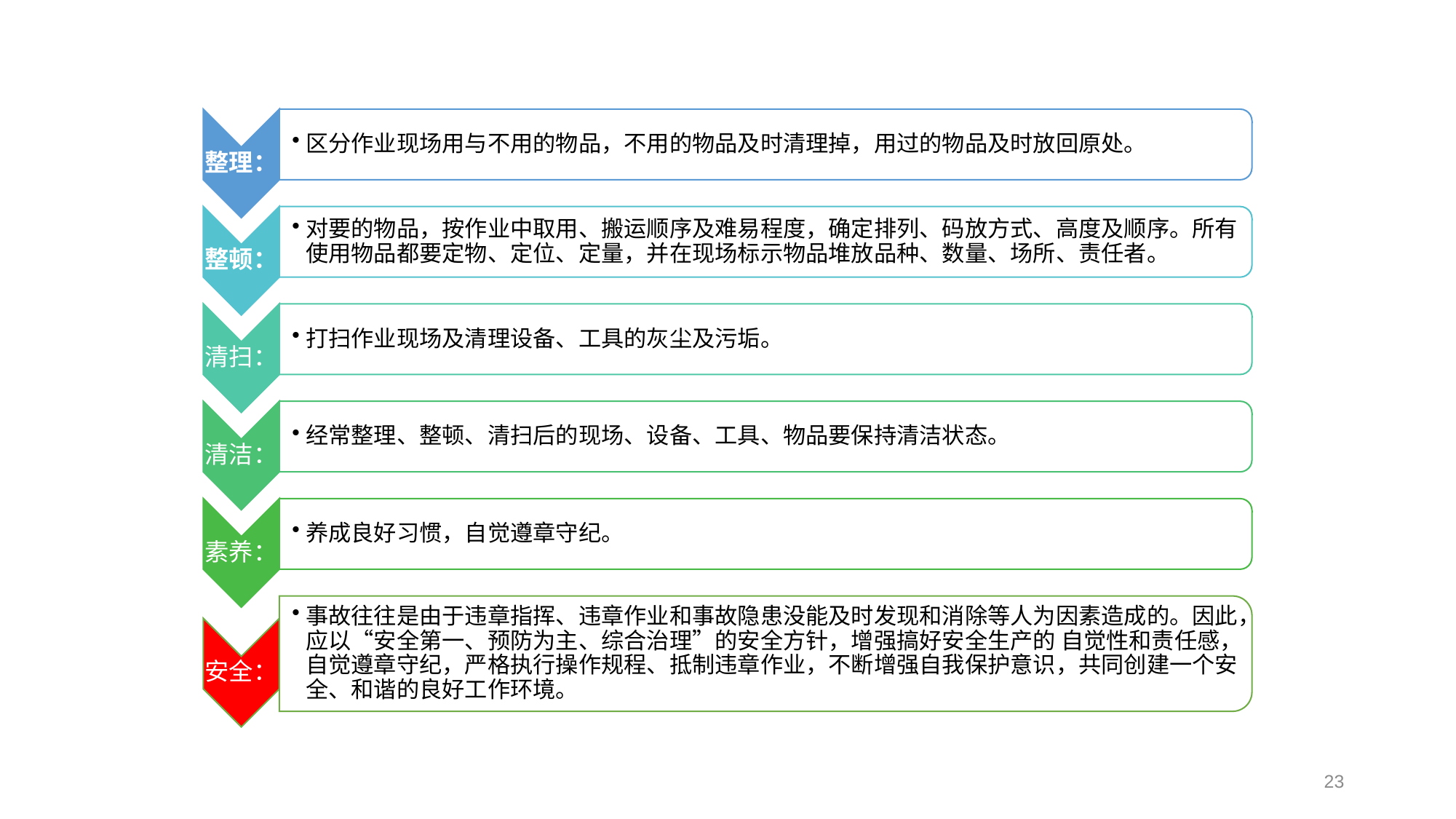

总结：
整理：
区分作业现场用与不用的物品，不用的物品及时清理掉，用过的物品及时放回原处。
整顿：
对要的物品，按作业中取用、搬运顺序及难易程度，确定排列、码放方式、高度及顺序。所有使用物品都要定物、定位、定量，并在现场标示物品堆放品种、数量、场所、责任者。
清扫：
打扫作业现场及清理设备、工具的灰尘及污垢。
清洁：
经常整理、整顿、清扫后的现场、设备、工具、物品要保持清洁状态。
素养：
养成良好习惯，自觉遵章守纪。
安全：
事故往往是由于违章指挥、违章作业和事故隐患没能及时发现和消除等人为因素造成的。因此，应以“安全第一、预防为主、综合治理”的安全方针，增强搞好安全生产的 自觉性和责任感，自觉遵章守纪，严格执行操作规程、抵制违章作业，不断增强自我保护意识，共同创建一个安全、和谐的良好工作环境。
23